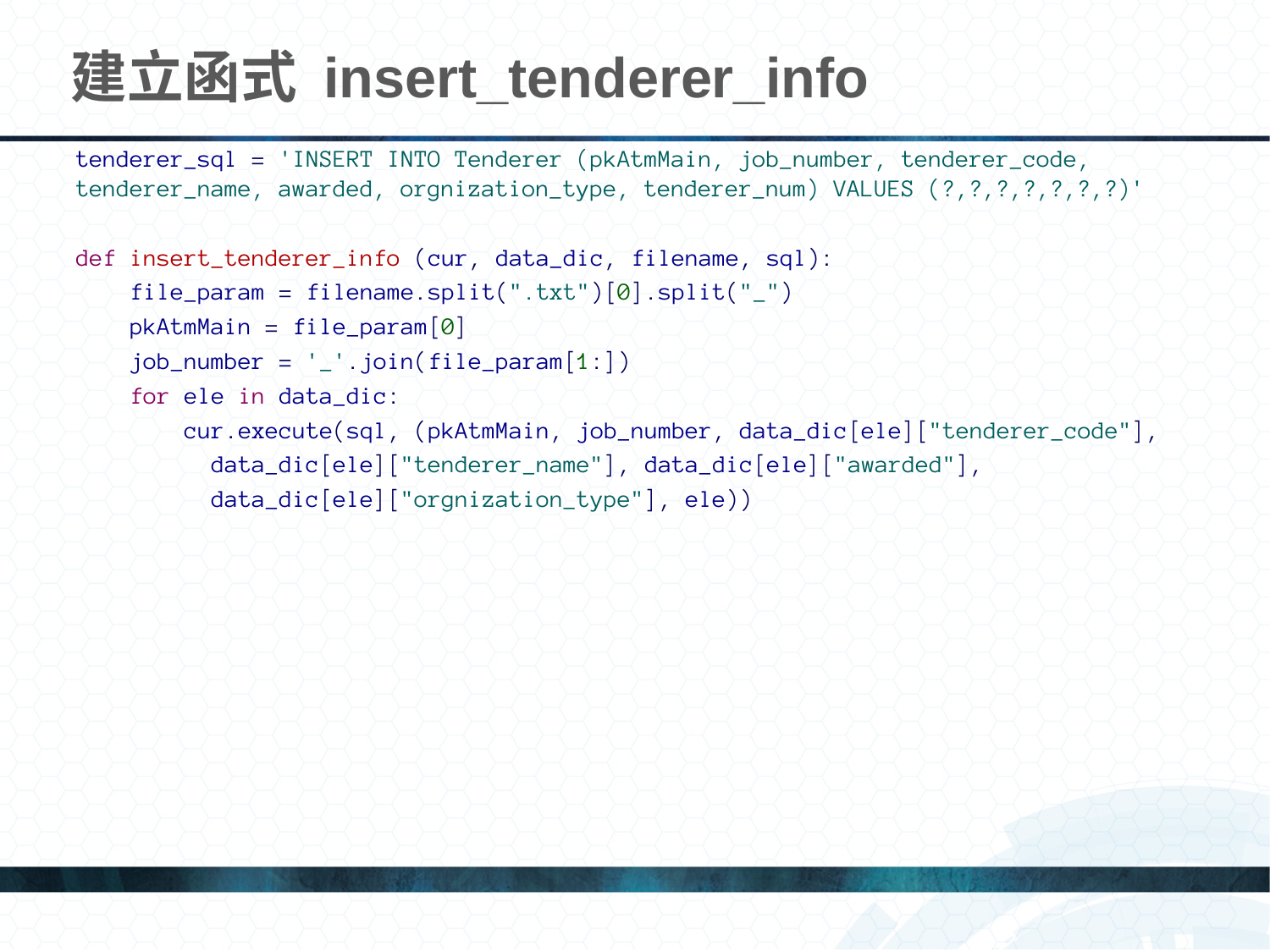

# 建立函式 insert_tenderer_info
tenderer_sql = 'INSERT INTO Tenderer (pkAtmMain, job_number, tenderer_code, tenderer_name, awarded, orgnization_type, tenderer_num) VALUES (?,?,?,?,?,?,?)'

def insert_tenderer_info (cur, data_dic, filename, sql):
    file_param = filename.split(".txt")[0].split("_")
    pkAtmMain = file_param[0]
    job_number = '_'.join(file_param[1:])
    for ele in data_dic:
        cur.execute(sql, (pkAtmMain, job_number, data_dic[ele]["tenderer_code"],
          data_dic[ele]["tenderer_name"], data_dic[ele]["awarded"],
          data_dic[ele]["orgnization_type"], ele))